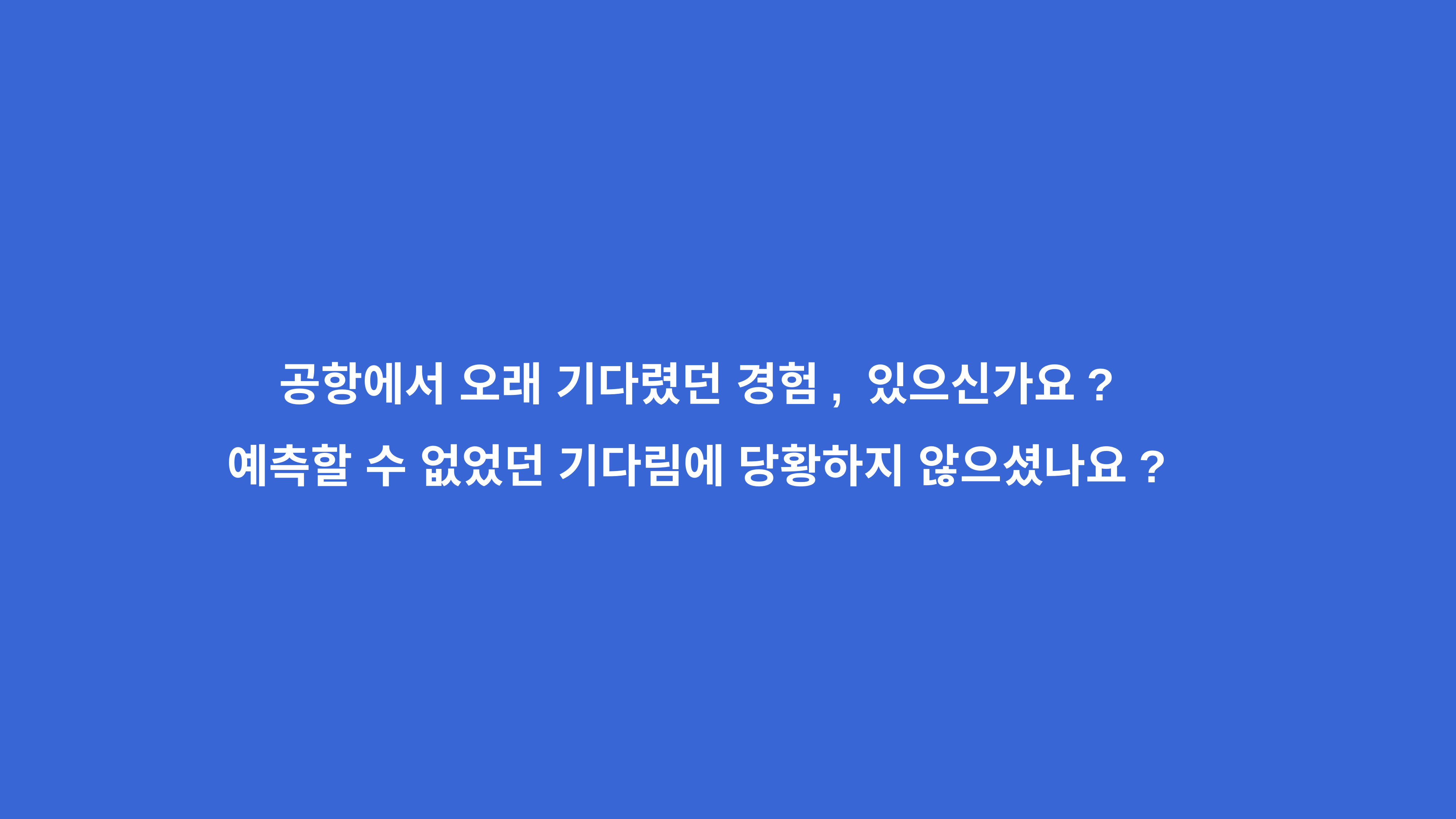

공항에서 오래 기다렸던 경험, 있으신가요?
예측할 수 없었던 기다림에 당황하지 않으셨나요?